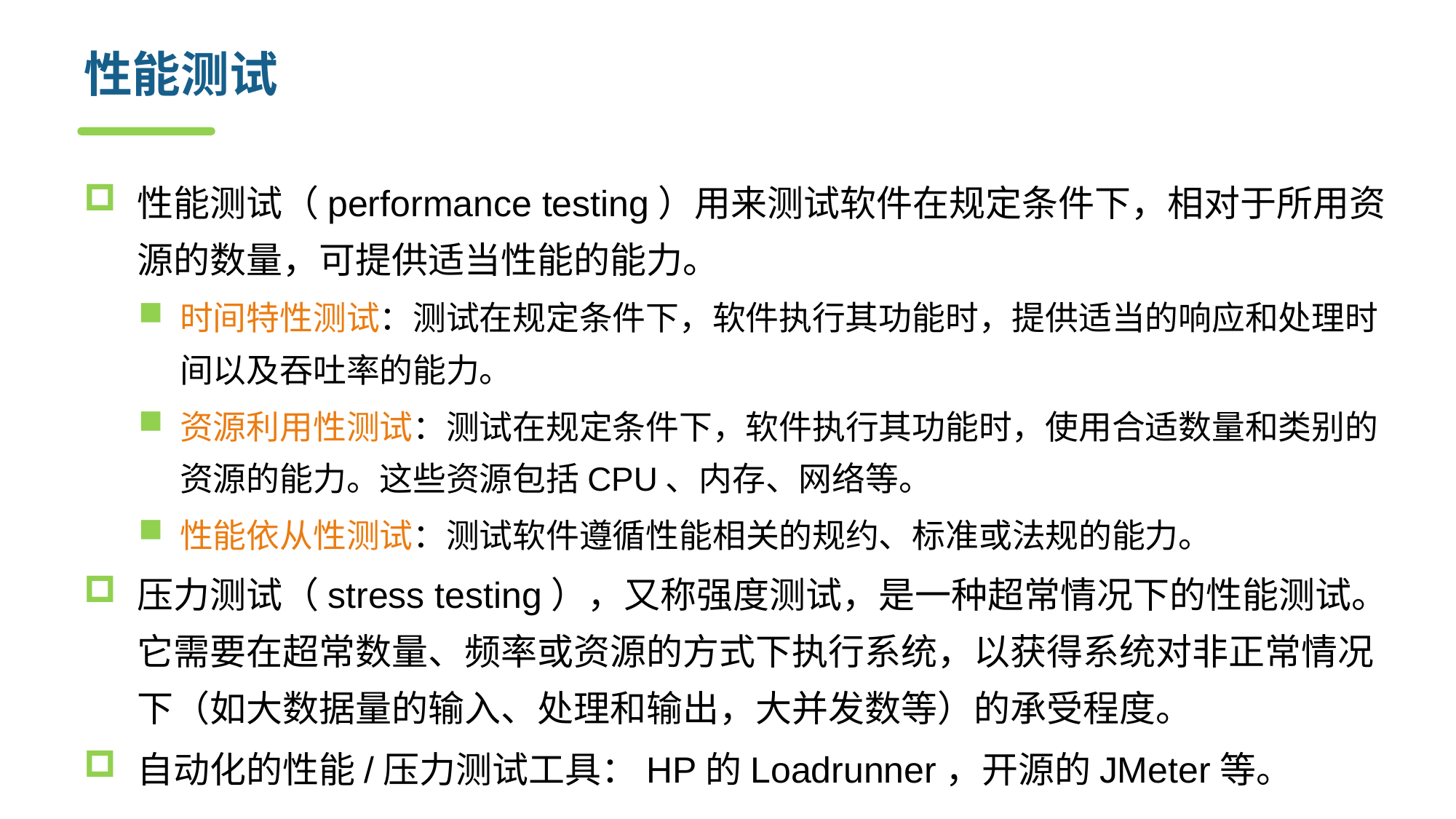

# 性能测试
性能测试（performance testing）用来测试软件在规定条件下，相对于所用资源的数量，可提供适当性能的能力。
时间特性测试：测试在规定条件下，软件执行其功能时，提供适当的响应和处理时间以及吞吐率的能力。
资源利用性测试：测试在规定条件下，软件执行其功能时，使用合适数量和类别的资源的能力。这些资源包括CPU、内存、网络等。
性能依从性测试：测试软件遵循性能相关的规约、标准或法规的能力。
压力测试（stress testing），又称强度测试，是一种超常情况下的性能测试。它需要在超常数量、频率或资源的方式下执行系统，以获得系统对非正常情况下（如大数据量的输入、处理和输出，大并发数等）的承受程度。
自动化的性能/压力测试工具：HP的Loadrunner，开源的JMeter等。
78